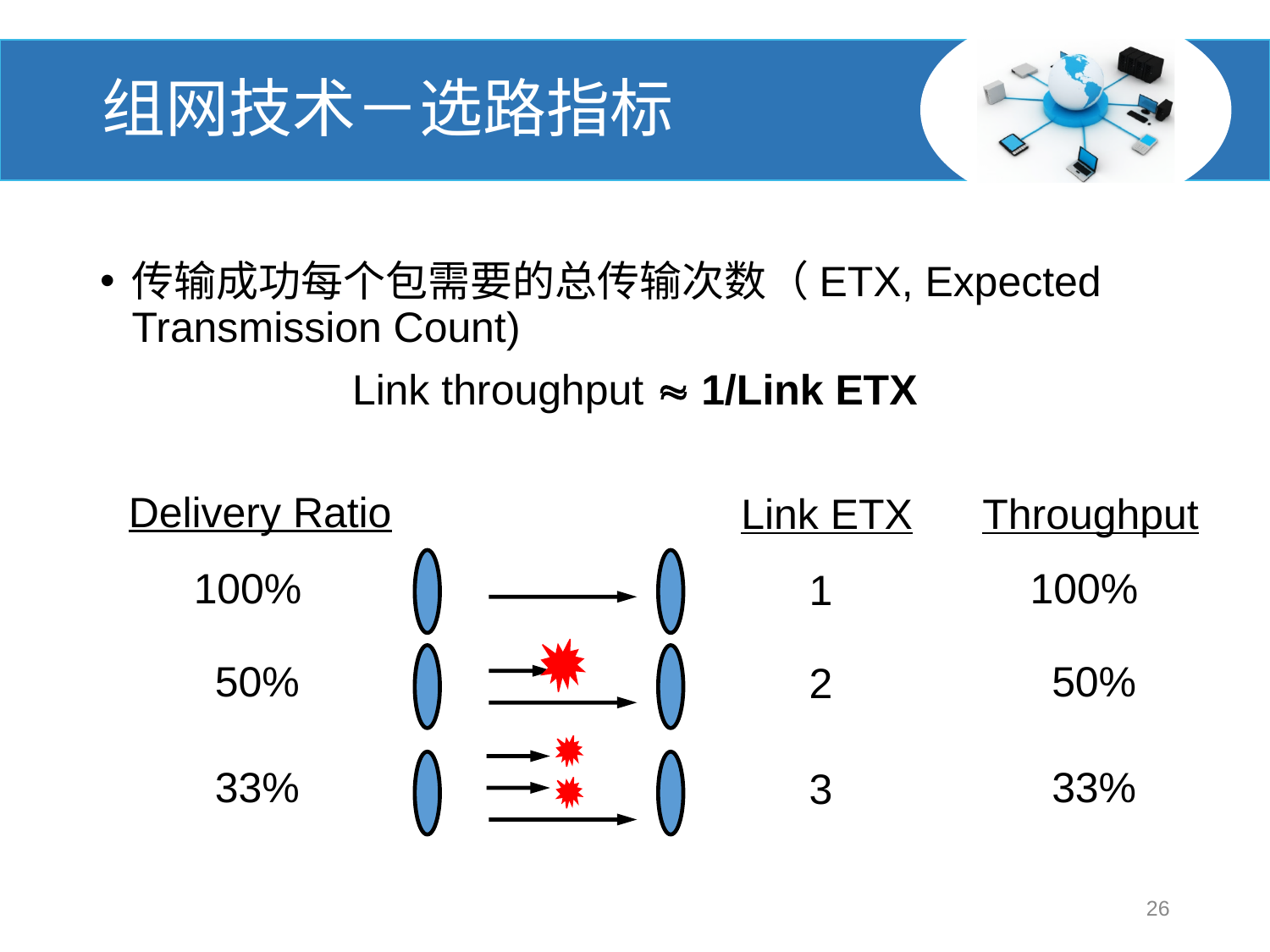

# 组网技术－选路指标
传输成功每个包需要的总传输次数（ETX, Expected Transmission Count)
Link throughput ≈ 1/Link ETX
Delivery Ratio
Link ETX
Throughput

100%
100%
1

50%
50%
2

33%
33%

3

26